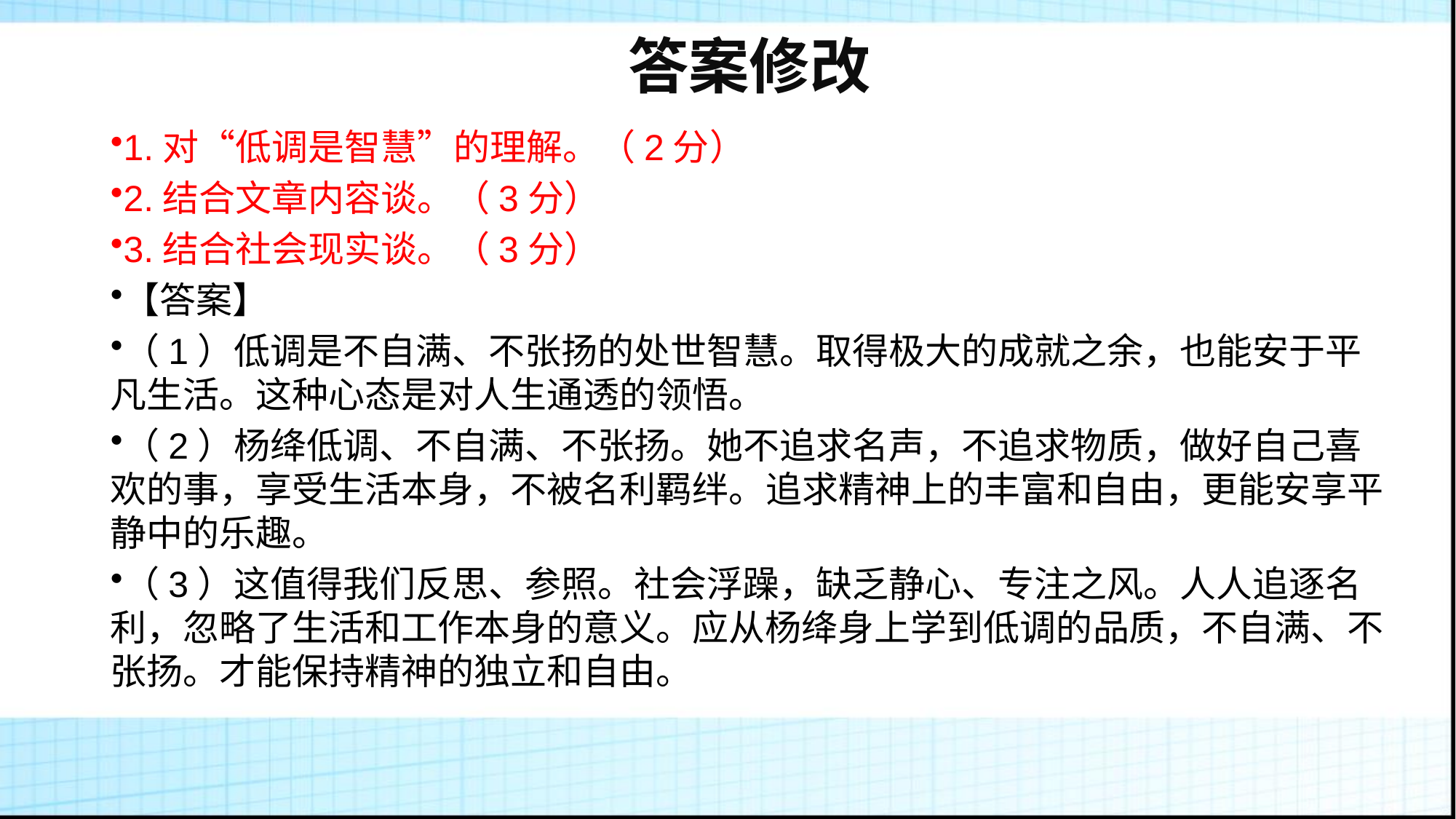

答案修改
1.对“低调是智慧”的理解。（2分）
2.结合文章内容谈。（3分）
3.结合社会现实谈。（3分）
【答案】
（1）低调是不自满、不张扬的处世智慧。取得极大的成就之余，也能安于平凡生活。这种心态是对人生通透的领悟。
（2）杨绛低调、不自满、不张扬。她不追求名声，不追求物质，做好自己喜欢的事，享受生活本身，不被名利羁绊。追求精神上的丰富和自由，更能安享平静中的乐趣。
（3）这值得我们反思、参照。社会浮躁，缺乏静心、专注之风。人人追逐名利，忽略了生活和工作本身的意义。应从杨绛身上学到低调的品质，不自满、不张扬。才能保持精神的独立和自由。